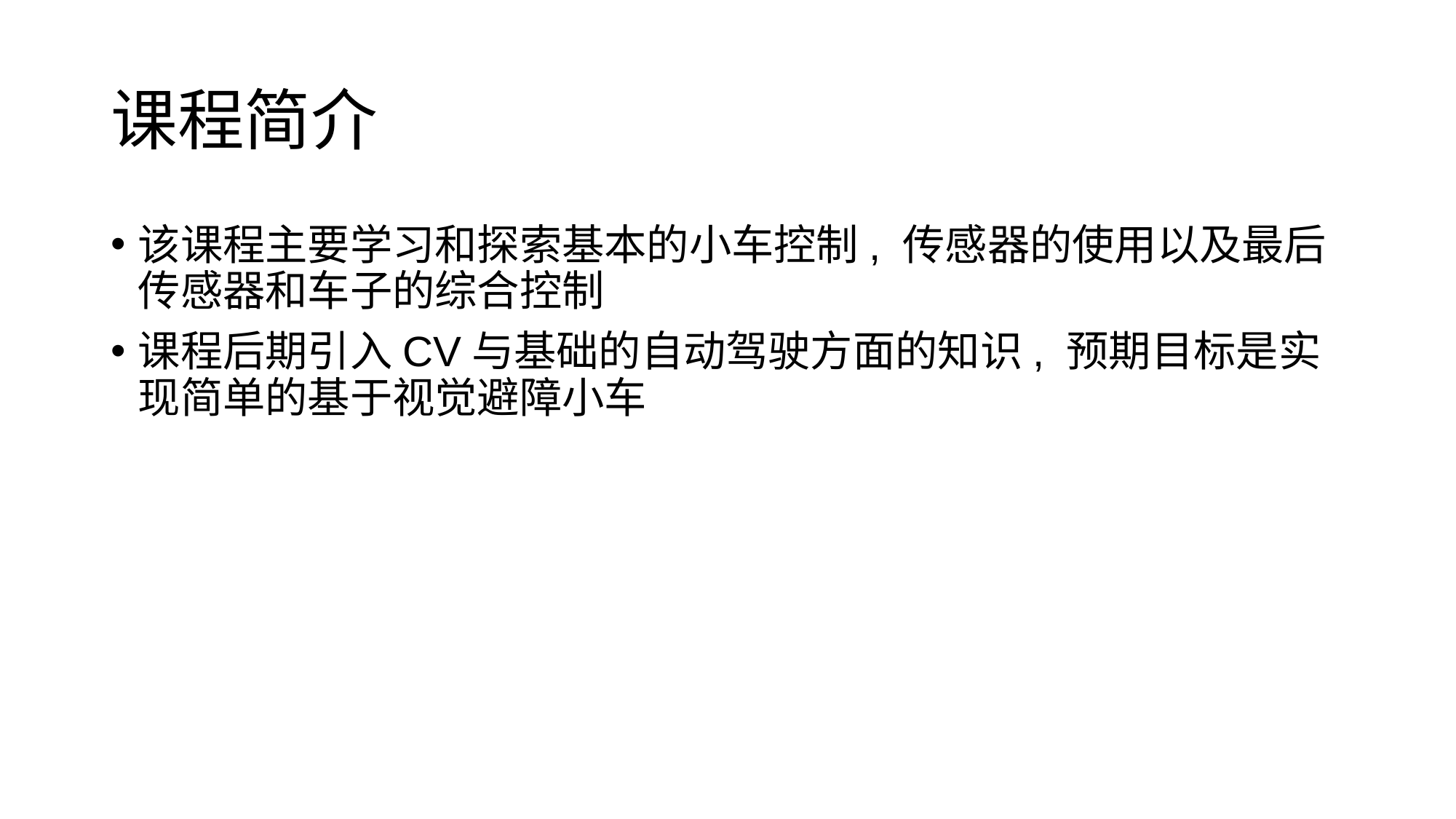

# 课程简介
该课程主要学习和探索基本的小车控制, 传感器的使用以及最后传感器和车子的综合控制
课程后期引入CV与基础的自动驾驶方面的知识, 预期目标是实现简单的基于视觉避障小车